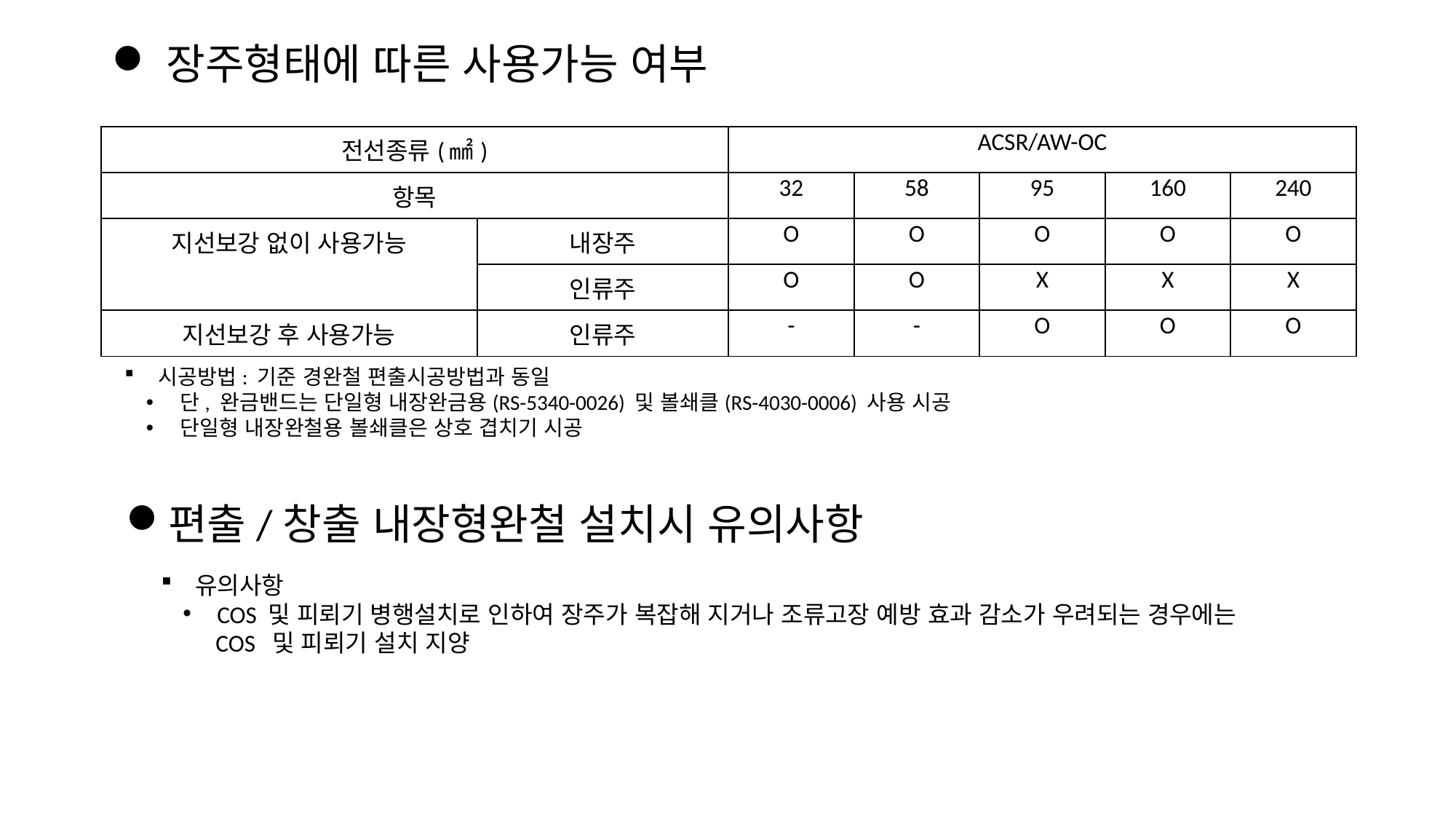

# 장주형태에 따른 사용가능 여부
| 전선종류(㎟) |  | ACSR/AW-OC |  |  |  |  |
| --- | --- | --- | --- | --- | --- | --- |
| 항목 |  | 32 | 58 | 95 | 160 | 240 |
| 지선보강 없이 사용가능 | 내장주 | O | O | O | O | O |
|  | 인류주 | O | O | X | X | X |
| 지선보강 후 사용가능 | 인류주 | - | - | O | O | O |
시공방법: 기준 경완철 편출시공방법과 동일
단, 완금밴드는 단일형 내장완금용(RS-5340-0026) 및 볼쇄클(RS-4030-0006) 사용 시공
단일형 내장완철용 볼쇄클은 상호 겹치기 시공
편출/창출 내장형완철 설치시 유의사항
유의사항
COS 및 피뢰기 병행설치로 인하여 장주가 복잡해 지거나 조류고장 예방 효과 감소가 우려되는 경우에는
      COS  및 피뢰기 설치 지양